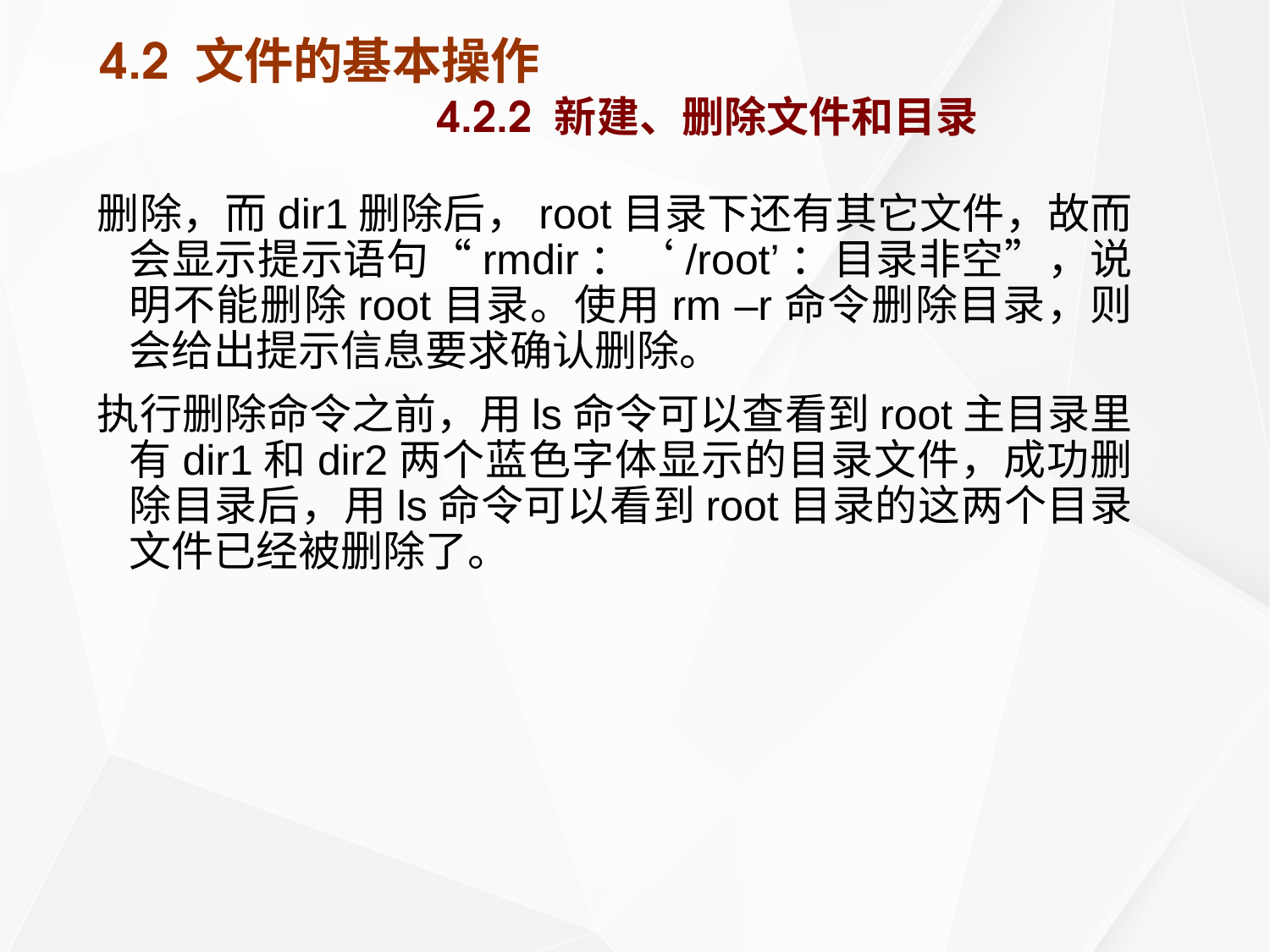

# 4.2 文件的基本操作 4.2.2 新建、删除文件和目录
删除，而dir1删除后，root目录下还有其它文件，故而会显示提示语句“rmdir：‘/root’：目录非空”，说明不能删除root目录。使用rm –r命令删除目录，则会给出提示信息要求确认删除。
执行删除命令之前，用ls命令可以查看到root主目录里有dir1和dir2两个蓝色字体显示的目录文件，成功删除目录后，用ls命令可以看到root目录的这两个目录文件已经被删除了。